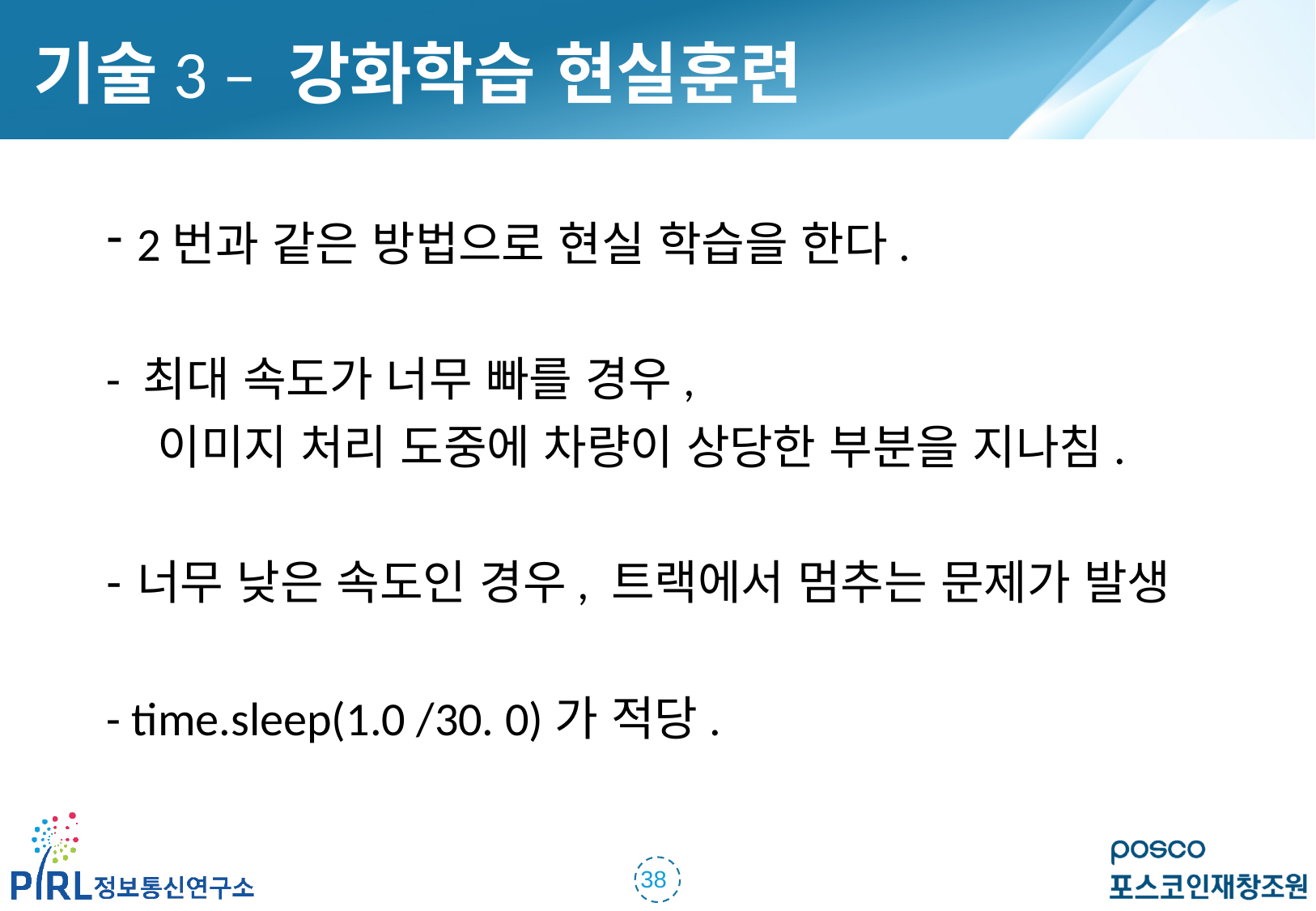

기술3 – 강화학습 현실훈련
2번과 같은 방법으로 현실 학습을 한다.

- 최대 속도가 너무 빠를 경우,
   이미지 처리 도중에 차량이 상당한 부분을 지나침.

너무 낮은 속도인 경우, 트랙에서 멈추는 문제가 발생

- time.sleep(1.0 /30. 0)가 적당.